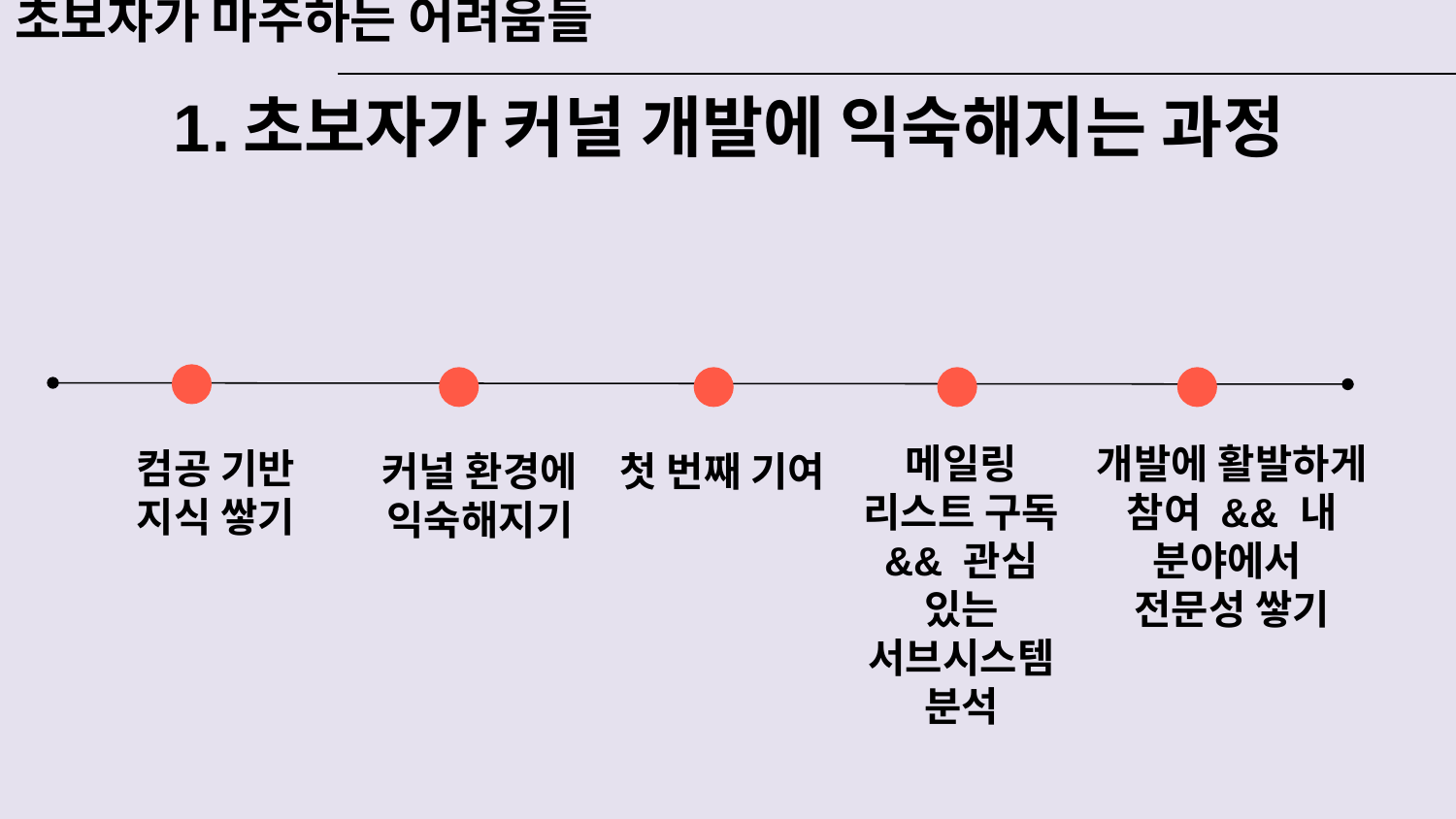

초보자가 마주하는 어려움들
# 초보자가 커널 개발에 익숙해지는 과정

메일링 리스트 구독 && 관심 있는 서브시스템 분석
개발에 활발하게 참여 && 내 분야에서
전문성 쌓기
컴공 기반 지식 쌓기
커널 환경에 익숙해지기
첫 번째 기여